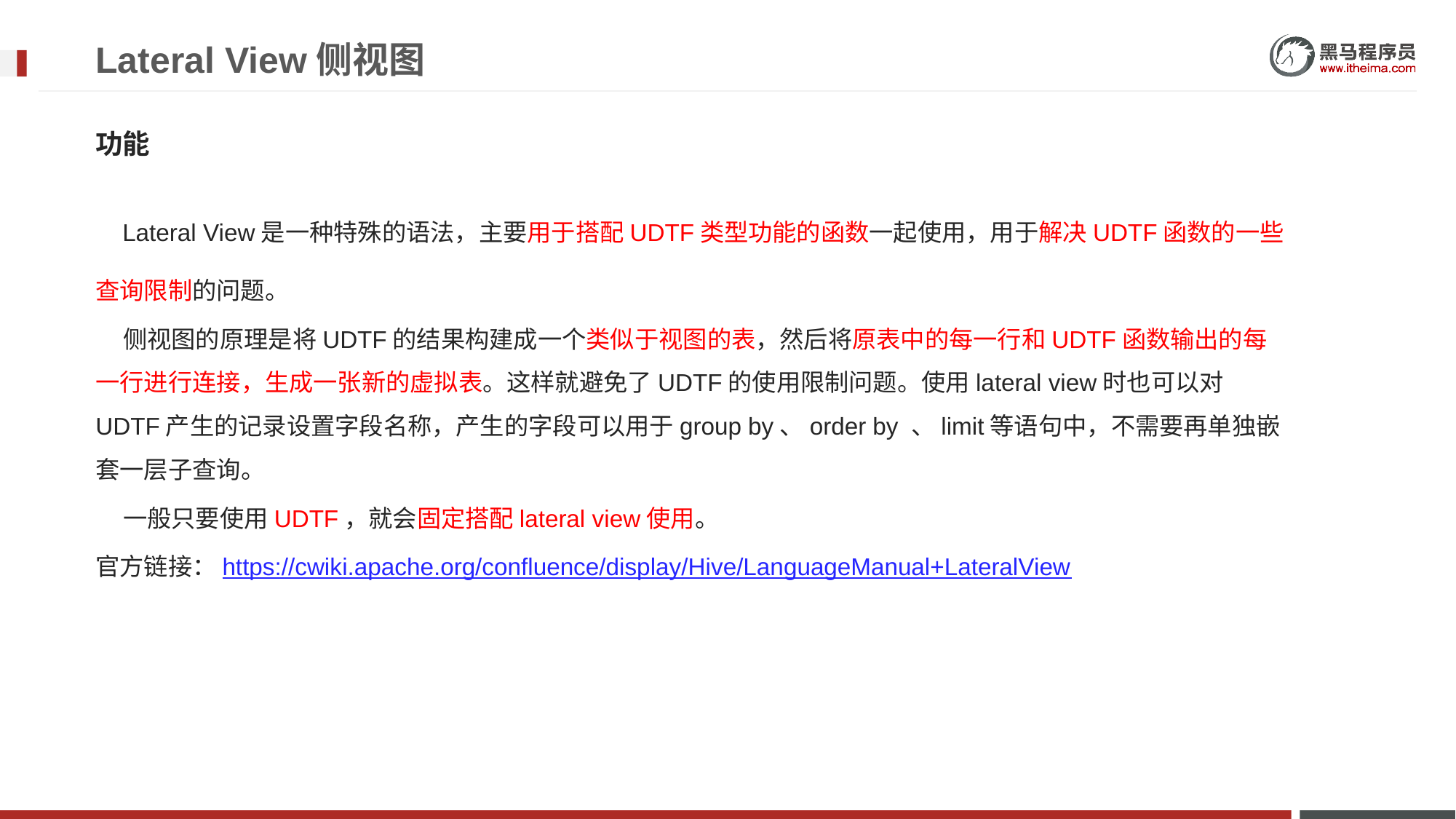

# Lateral View侧视图
功能
    Lateral View是一种特殊的语法，主要用于搭配UDTF类型功能的函数一起使用，用于解决UDTF函数的一些查询限制的问题。
    侧视图的原理是将UDTF的结果构建成一个类似于视图的表，然后将原表中的每一行和UDTF函数输出的每一行进行连接，生成一张新的虚拟表。这样就避免了UDTF的使用限制问题。使用lateral view时也可以对UDTF产生的记录设置字段名称，产生的字段可以用于group by、order by 、limit等语句中，不需要再单独嵌套一层子查询。
    一般只要使用UDTF，就会固定搭配lateral view使用。
官方链接：https://cwiki.apache.org/confluence/display/Hive/LanguageManual+LateralView